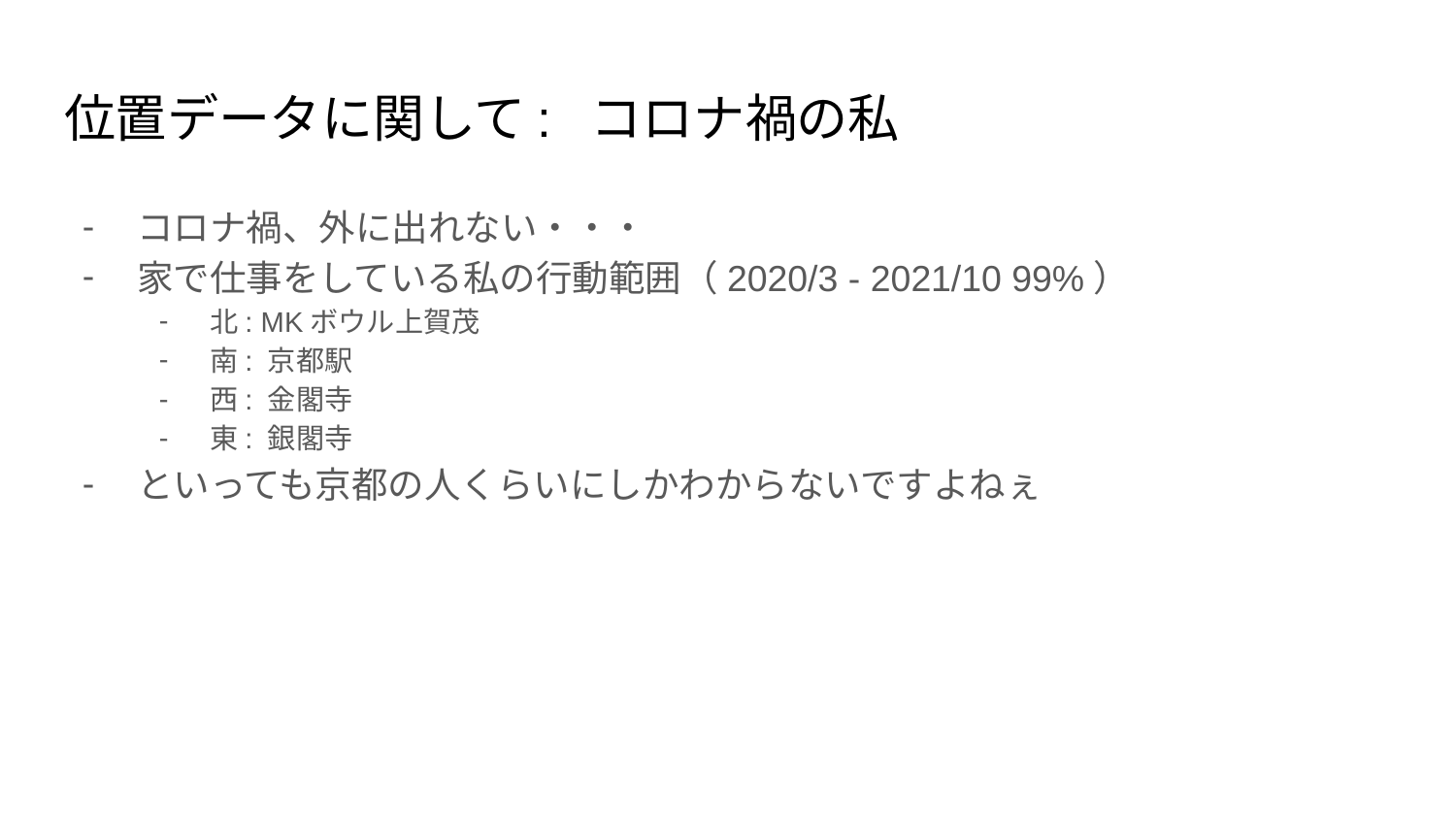

# 位置データに関して:  コロナ禍の私
コロナ禍、外に出れない・・・
家で仕事をしている私の行動範囲（2020/3 - 2021/10 99%）
北: MKボウル上賀茂
南: 京都駅
西: 金閣寺
東: 銀閣寺
といっても京都の人くらいにしかわからないですよねぇ